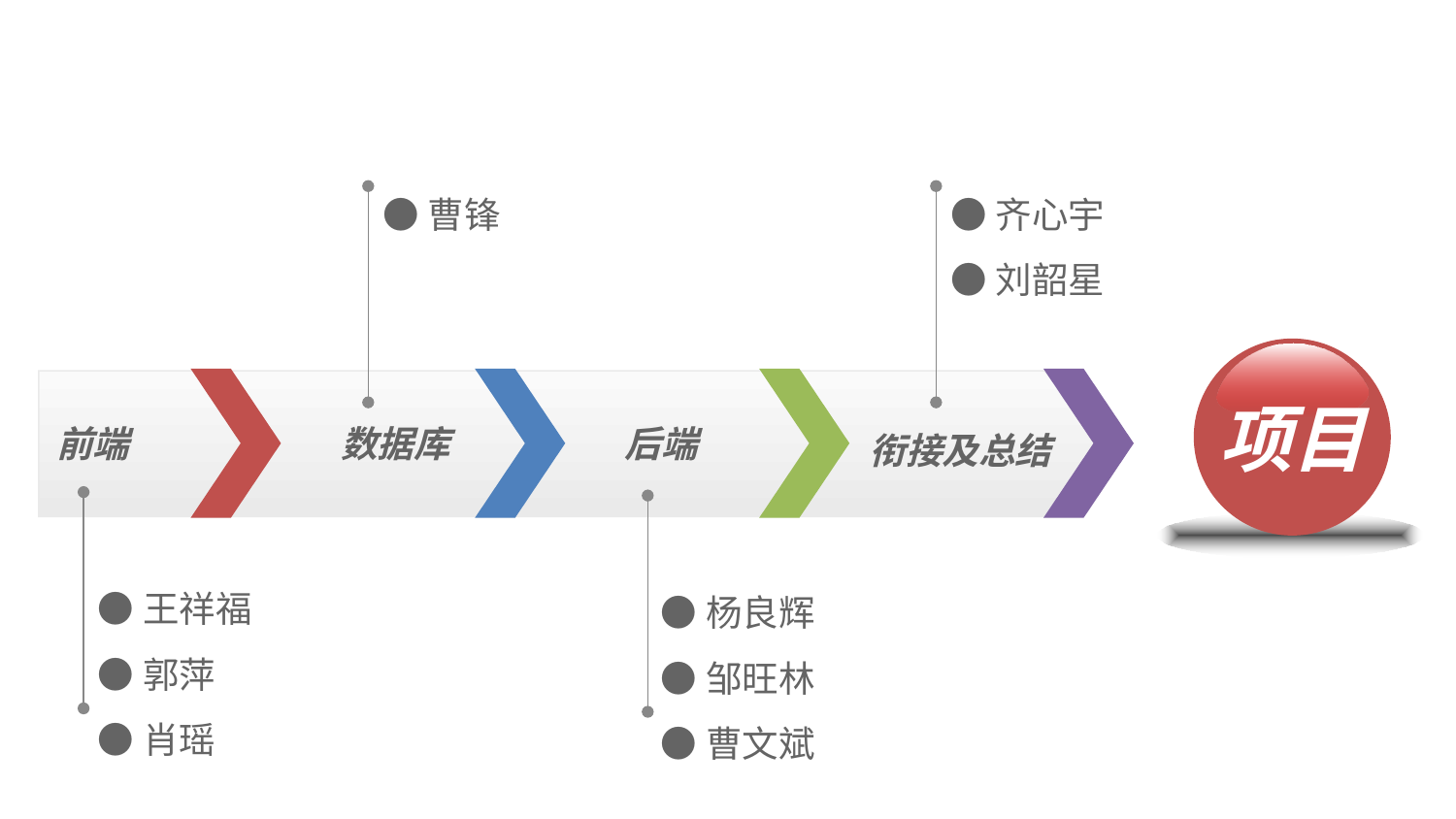

●曹锋
●齐心宇
●刘韶星

项目

前端
数据库
后端
衔接及总结
●王祥福
●郭萍
●肖瑶
●杨良辉
●邹旺林
●曹文斌